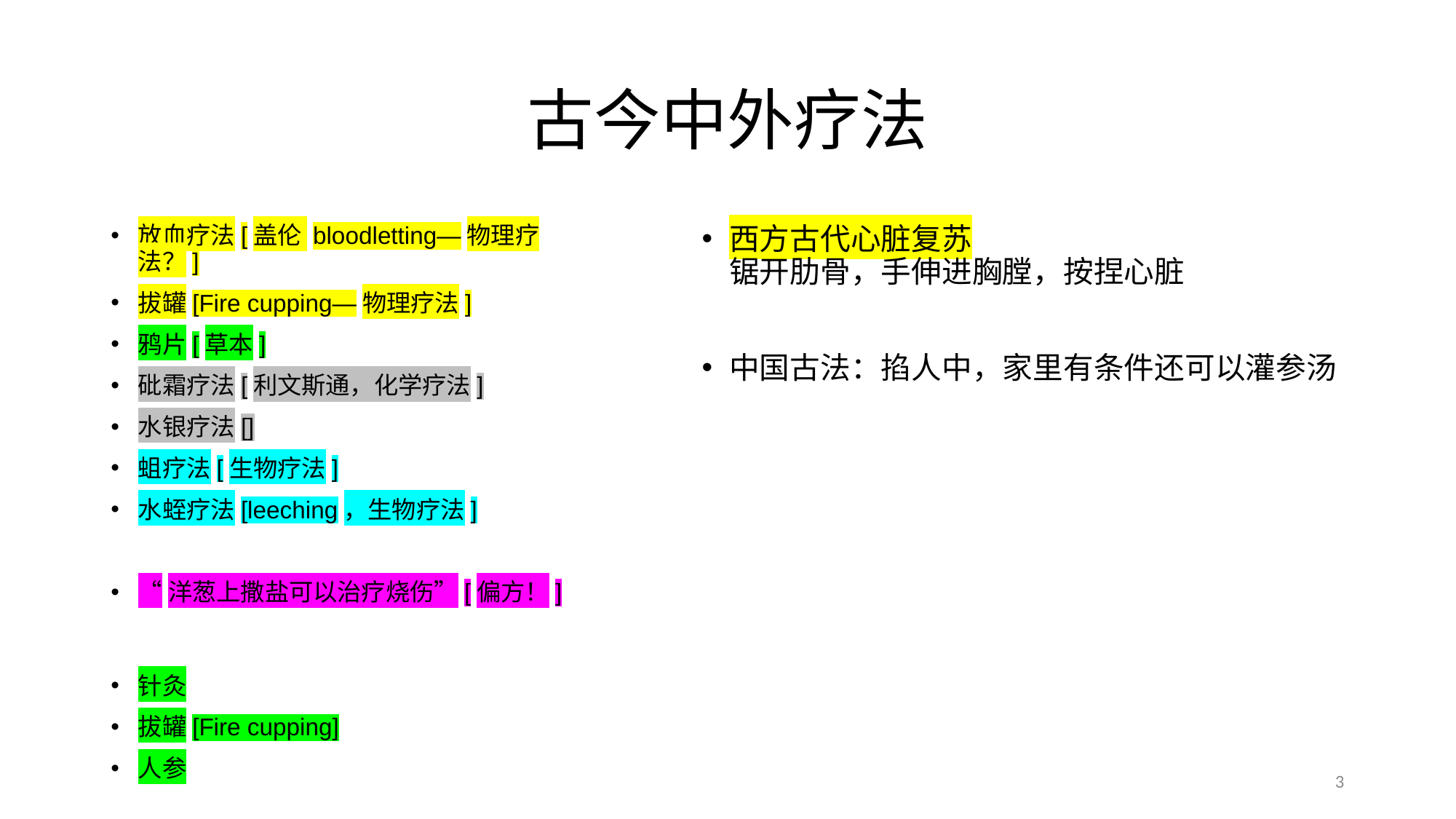

# 古今中外疗法
放血疗法[盖伦 bloodletting—物理疗法？]
拔罐[Fire cupping—物理疗法]
鸦片[草本]
砒霜疗法[利文斯通，化学疗法]
水银疗法[]
蛆疗法[生物疗法]
水蛭疗法[leeching，生物疗法]

“洋葱上撒盐可以治疗烧伤”[偏方！]
针灸
拔罐[Fire cupping]
人参
西方古代心脏复苏
锯开肋骨，手伸进胸膛，按捏心脏

中国古法：掐人中，家里有条件还可以灌参汤
3